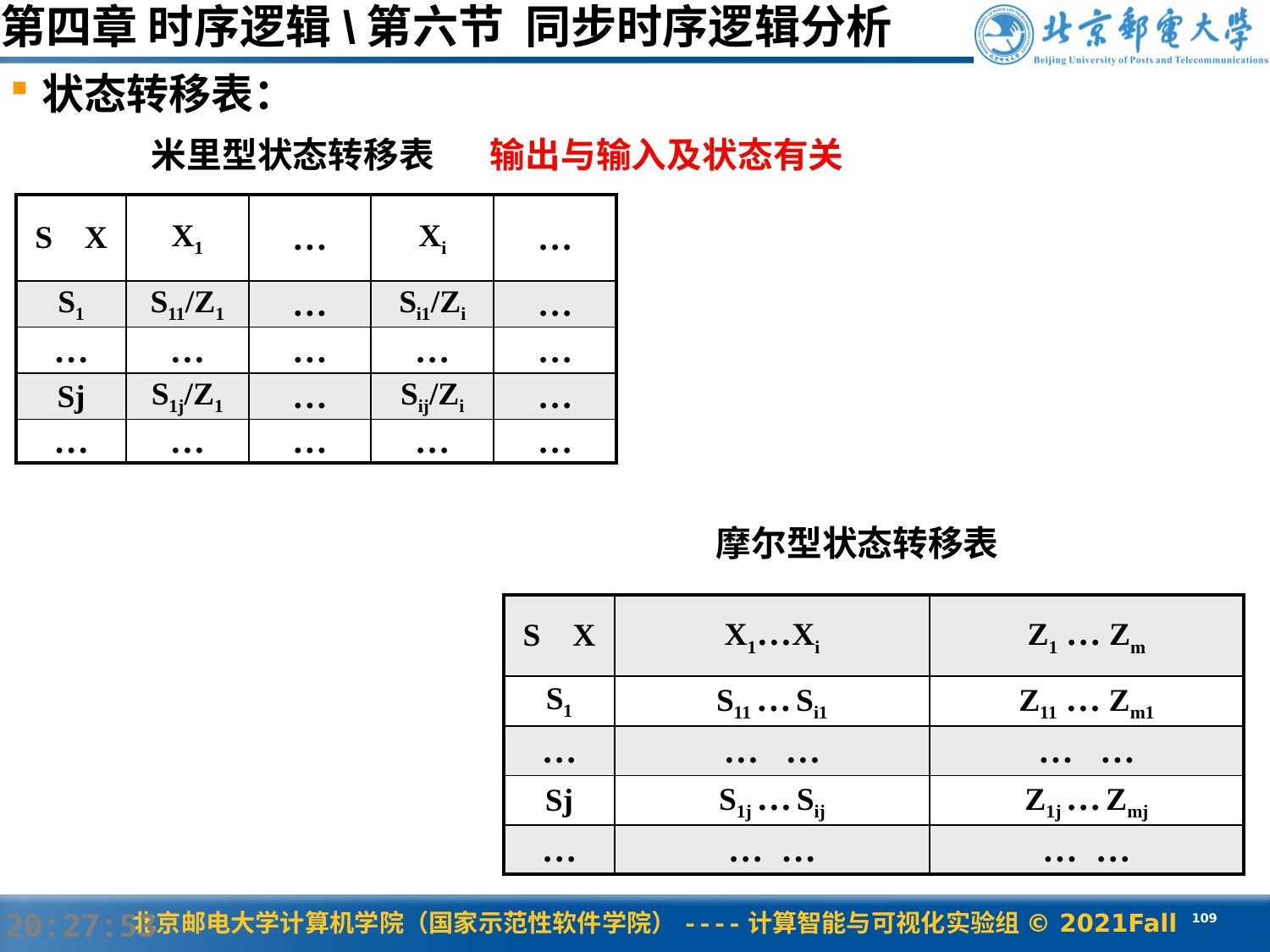

第四章 时序逻辑\第六节  同步时序逻辑分析
状态转移表：
米里型状态转移表
输出与输入及状态有关
| S X | X1 | … | Xi | … |
| --- | --- | --- | --- | --- |
| S1 | S11/Z1 | … | Si1/Zi | … |
| … | … | … | … | … |
| Sj | S1j/Z1 | … | Sij/Zi | … |
| … | … | … | … | … |
摩尔型状态转移表
| S X | X1…Xi | Z1 … Zm |
| --- | --- | --- |
| S1 | S11 … Si1 | Z11 … Zm1 |
| … | … … | … … |
| Sj | S1j … Sij | Z1j … Zmj |
| … | … … | … … |